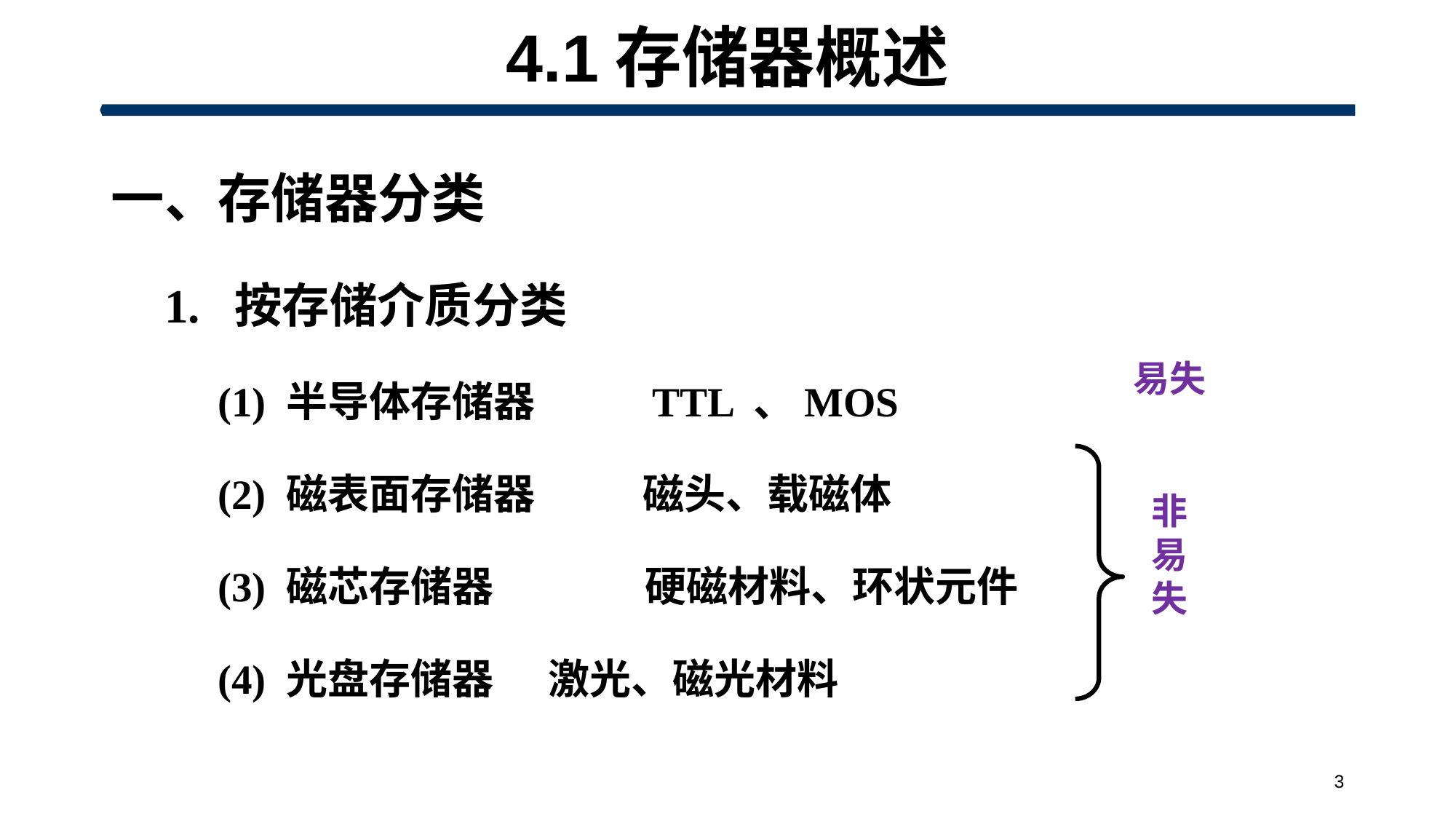

# 4.1存储器概述
一、存储器分类
1.  按存储介质分类
(1) 半导体存储器	           TTL 、MOS
(2) 磁表面存储器	           磁头、载磁体
(3) 磁芯存储器                硬磁材料、环状元件
(4) 光盘存储器		 激光、磁光材料
易失

非
易
失
3